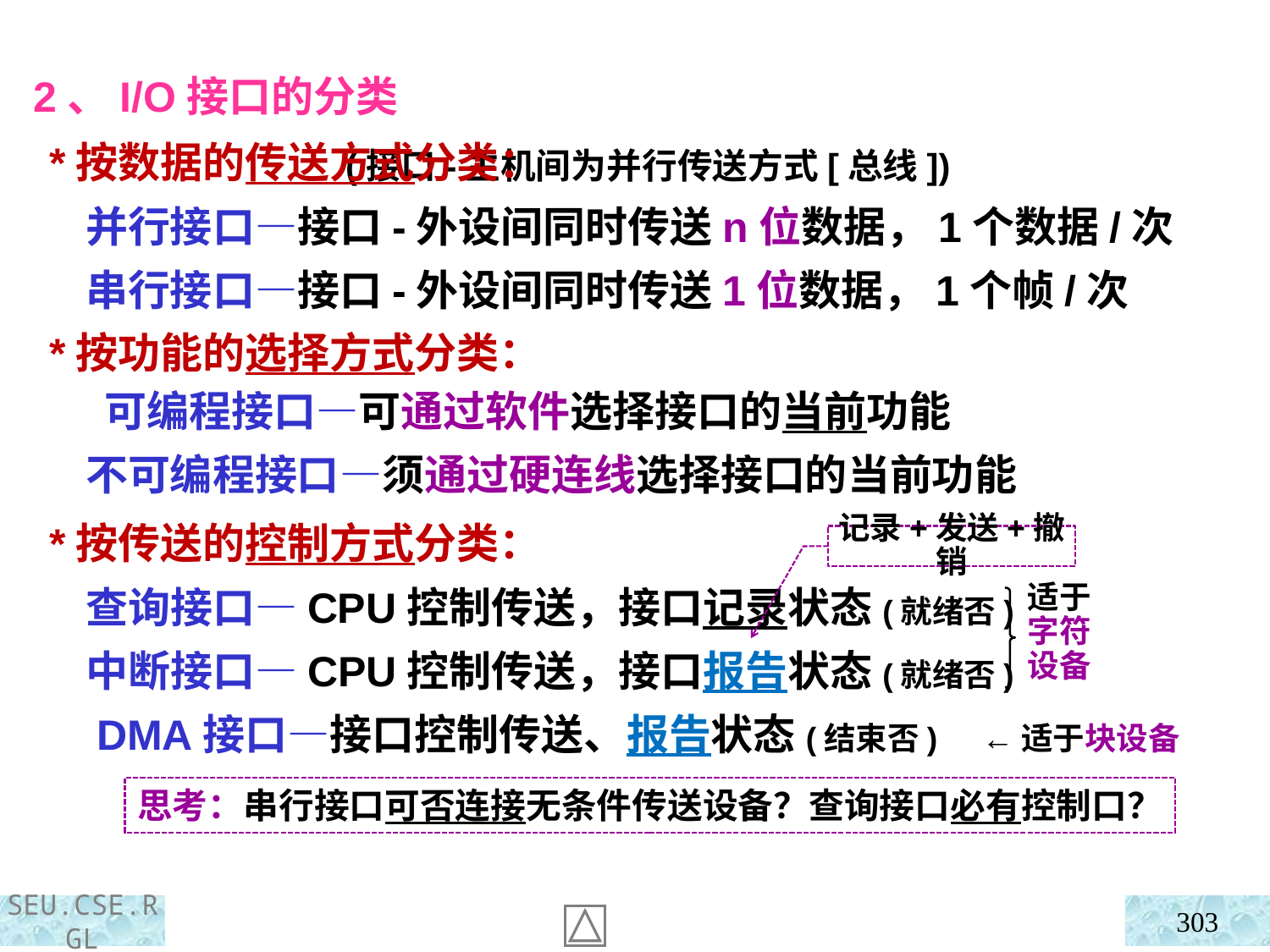

2、I/O接口的分类
 *按数据的传送方式分类：

 *按功能的选择方式分类：

 *按传送的控制方式分类：
                          (接口-主机间为并行传送方式[总线])
    并行接口—接口-外设间同时传送n位数据，1个数据/次
    串行接口—接口-外设间同时传送1位数据，1个帧/次
      可编程接口—可通过软件选择接口的当前功能
    不可编程接口—须通过硬连线选择接口的当前功能
记录+发送+撤销
    查询接口—CPU控制传送，接口记录状态(就绪否)
    中断接口—CPU控制传送，接口报告状态(就绪否)
     DMA接口—接口控制传送、报告状态(结束否)    ←适于块设备
适于字符设备

思考：串行接口可否连接无条件传送设备？查询接口必有控制口？
303